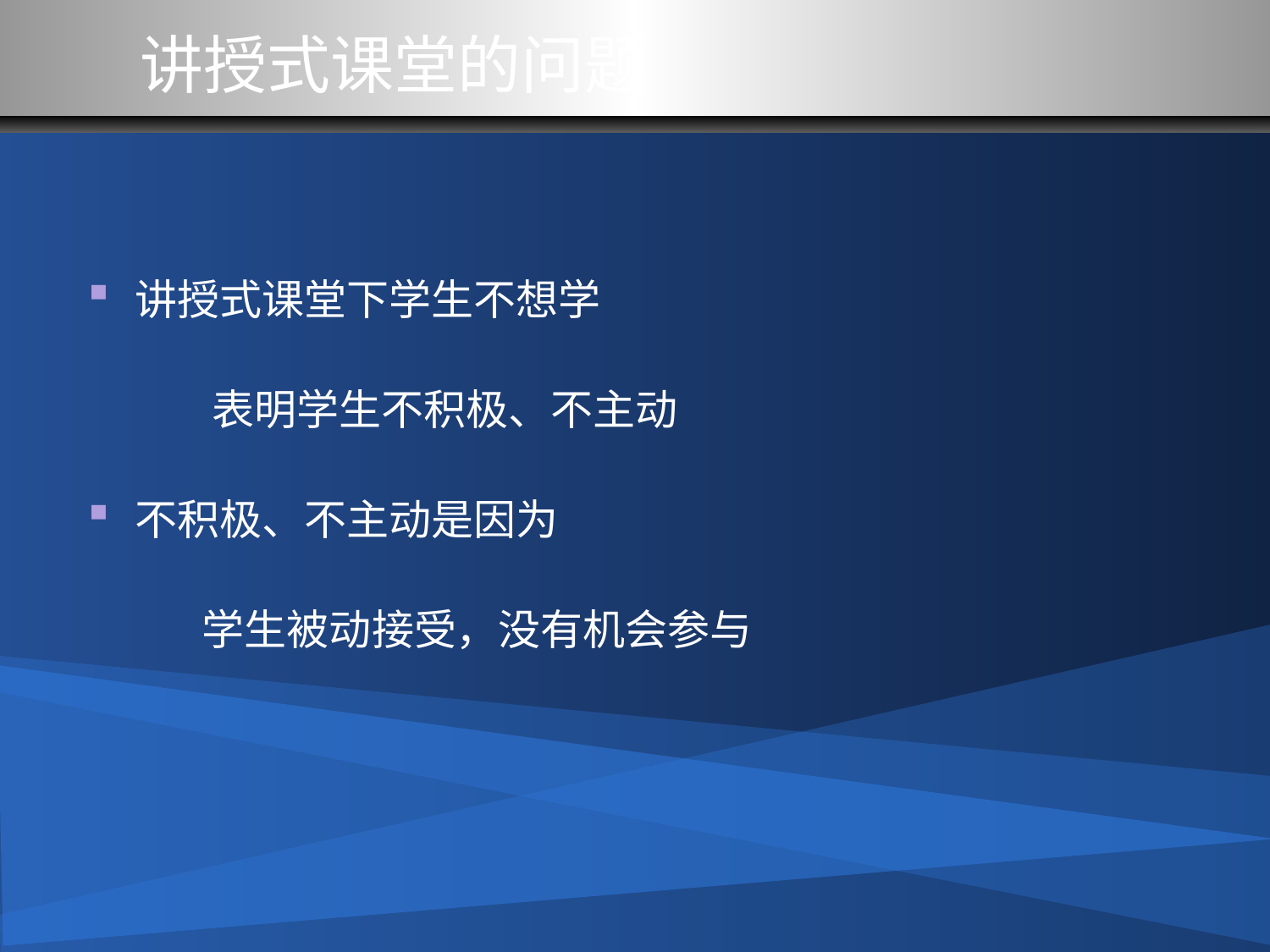

讲授式课堂的问题
讲授式课堂下学生不想学
            表明学生不积极、不主动
不积极、不主动是因为
           学生被动接受，没有机会参与